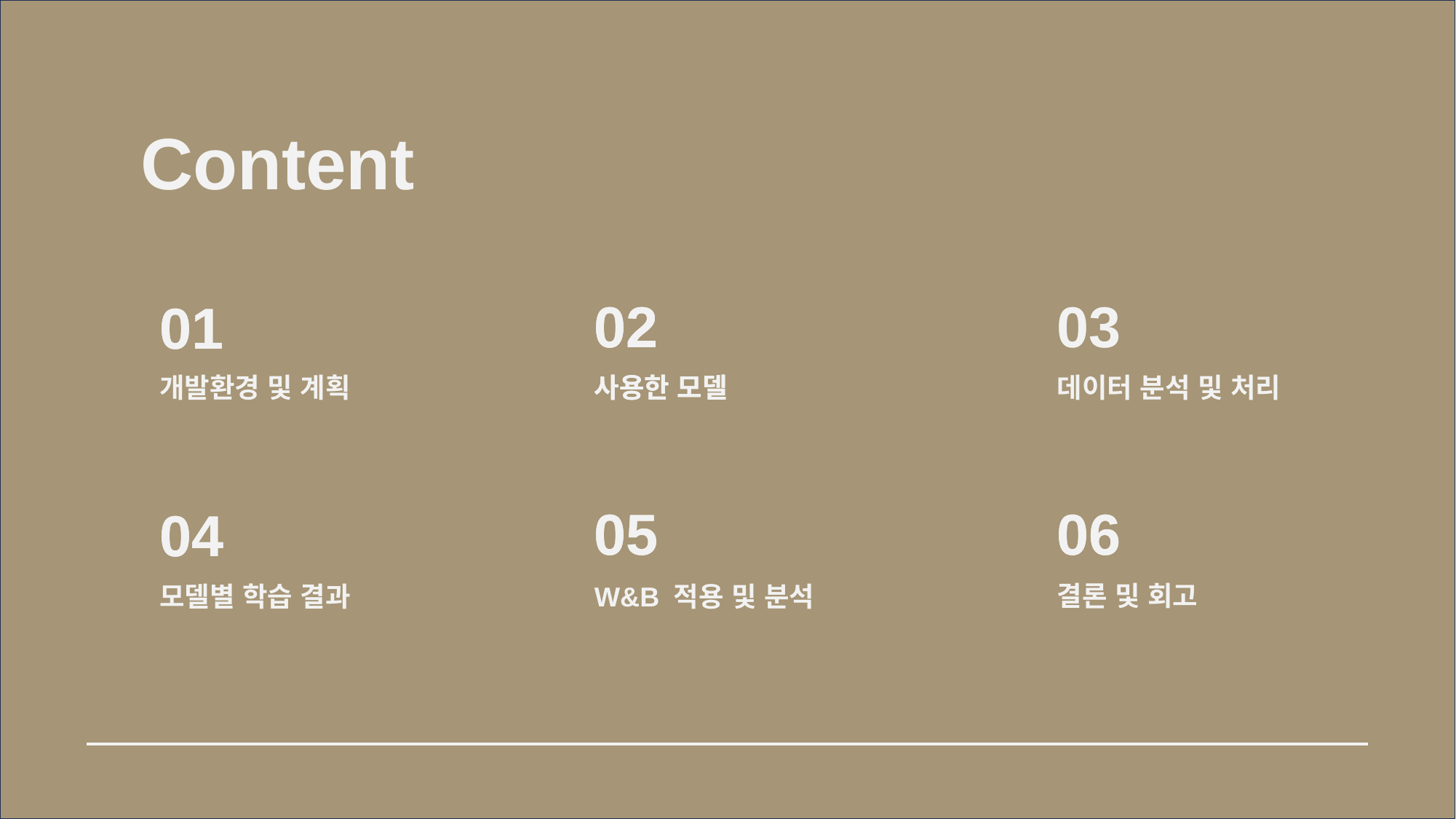

Content
02
02
03
01
01
사용한 모델
사용한 모델
데이터 분석 및 처리
개발환경 및 계획
05
05
06
06
04
04
결론 및 회고
W&B 적용 및 분석
모델별 학습 결과